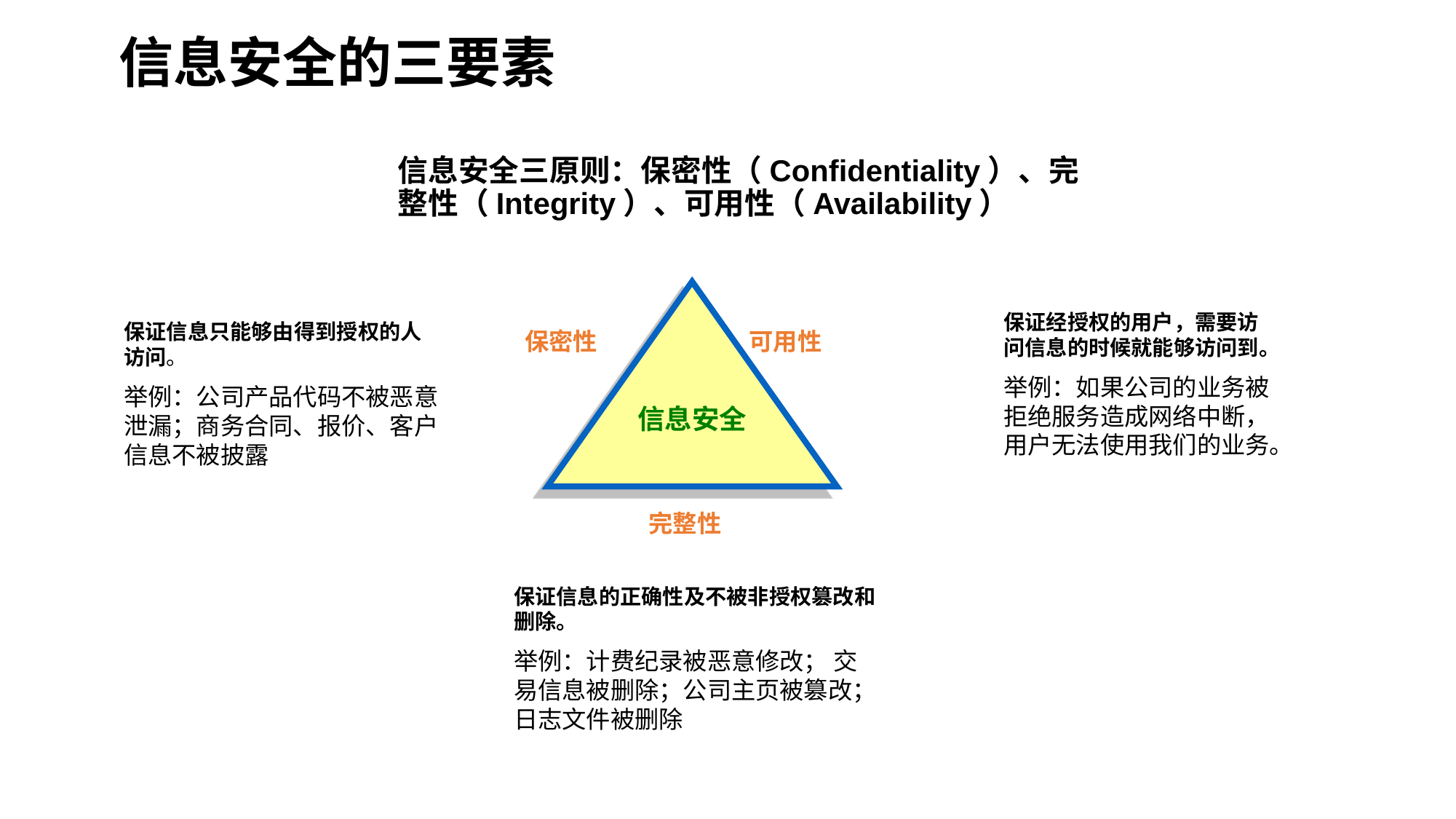

信息安全的三要素
信息安全三原则：保密性（Confidentiality）、完整性（Integrity）、可用性（Availability）

保密性
可用性
信息安全
完整性
保证经授权的用户，需要访问信息的时候就能够访问到。
举例：如果公司的业务被拒绝服务造成网络中断，用户无法使用我们的业务。
保证信息只能够由得到授权的人访问。
举例：公司产品代码不被恶意泄漏；商务合同、报价、客户信息不被披露
保证信息的正确性及不被非授权篡改和删除。
举例：计费纪录被恶意修改； 交易信息被删除；公司主页被篡改；日志文件被删除
4

信息安全意识培训